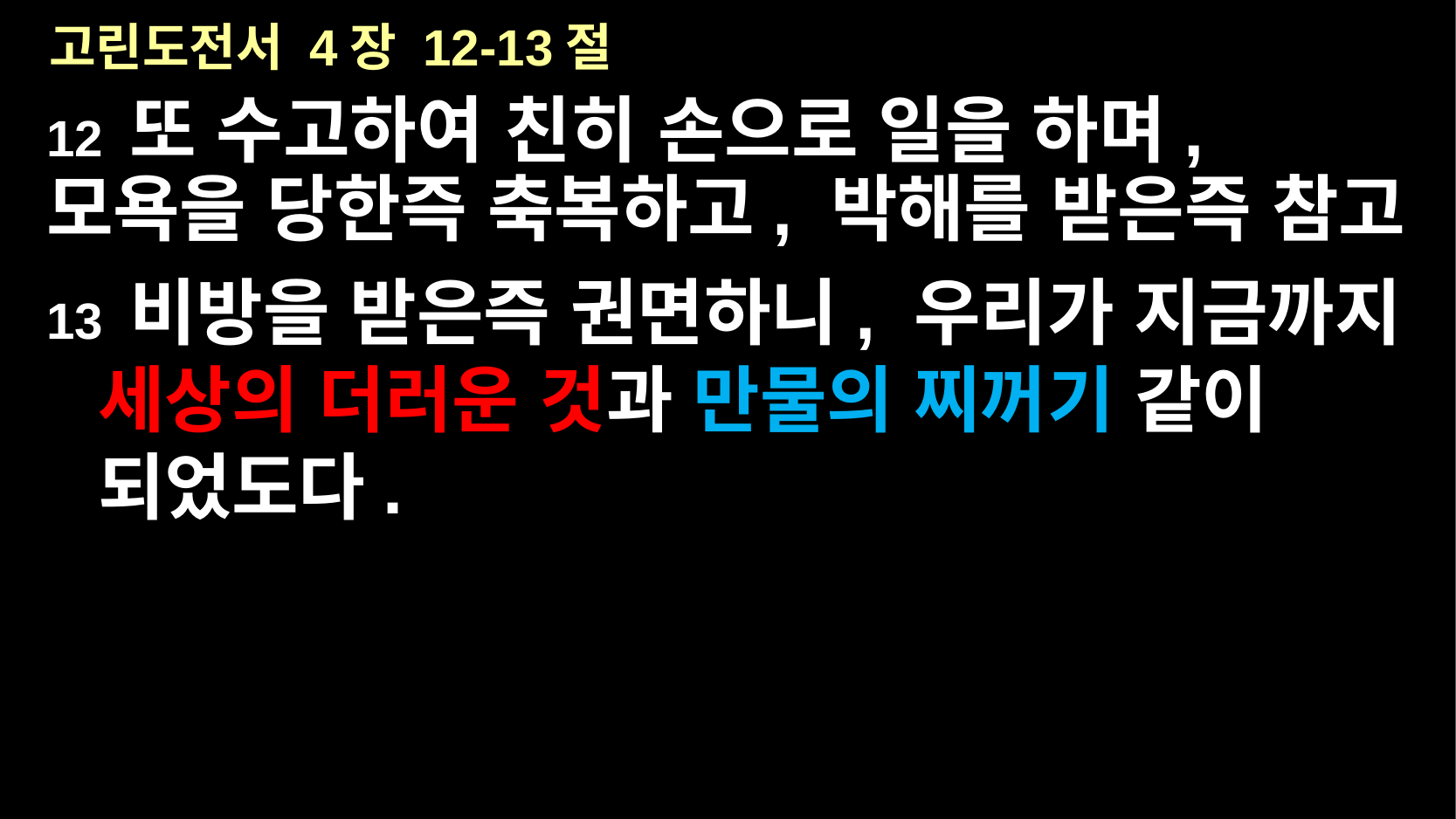

# 고린도전서 4장 12-13절
12 또 수고하여 친히 손으로 일을 하며, 모욕을 당한즉 축복하고, 박해를 받은즉 참고
13 비방을 받은즉 권면하니, 우리가 지금까지 세상의 더러운 것과 만물의 찌꺼기 같이 되었도다.